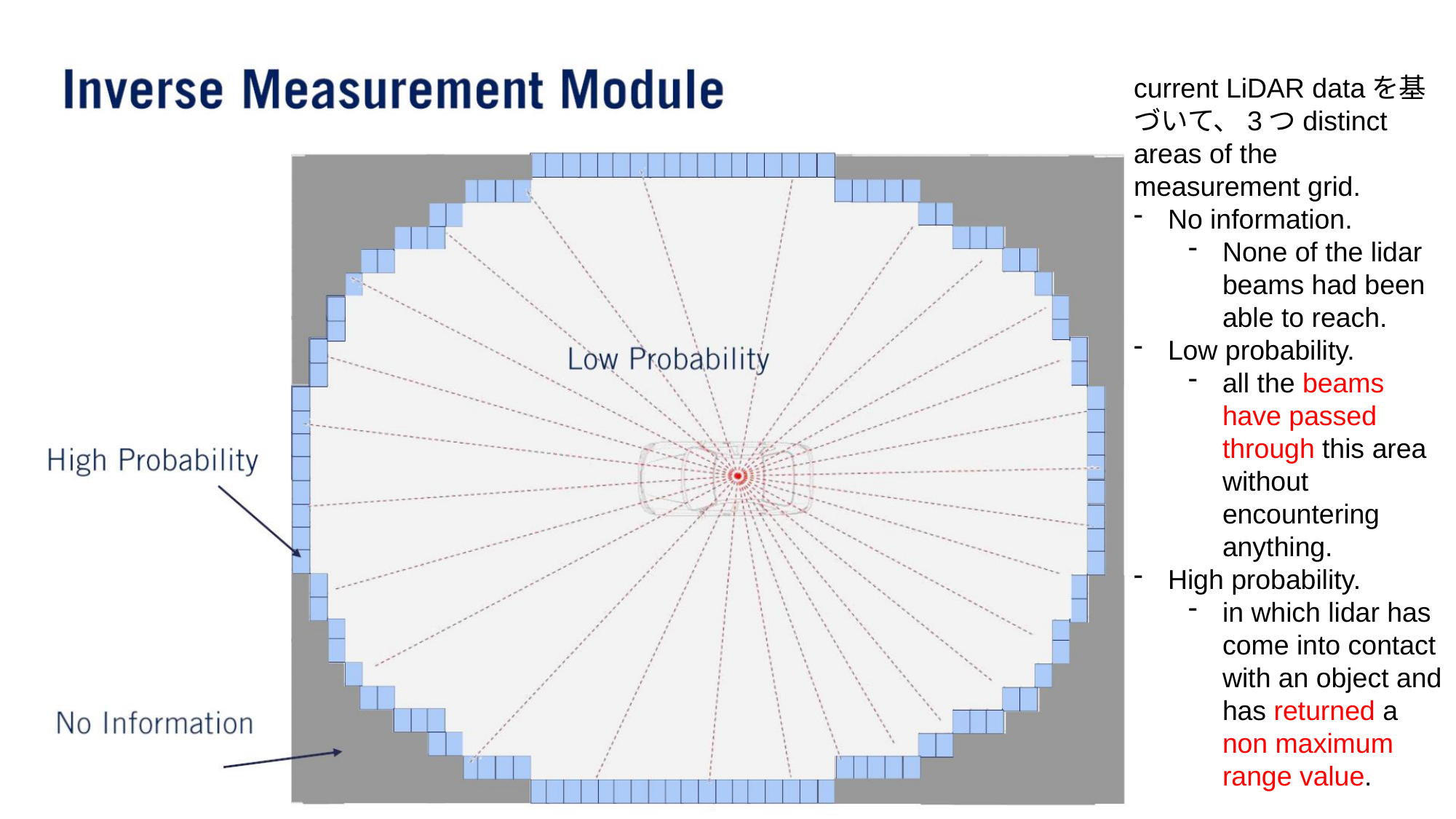

current LiDAR dataを基づいて、3つdistinct areas of the measurement grid.
No information.
None of the lidar beams had been able to reach.
Low probability.
all the beams have passed through this area without encountering anything.
High probability.
in which lidar has come into contact with an object and has returned a non maximum range value.